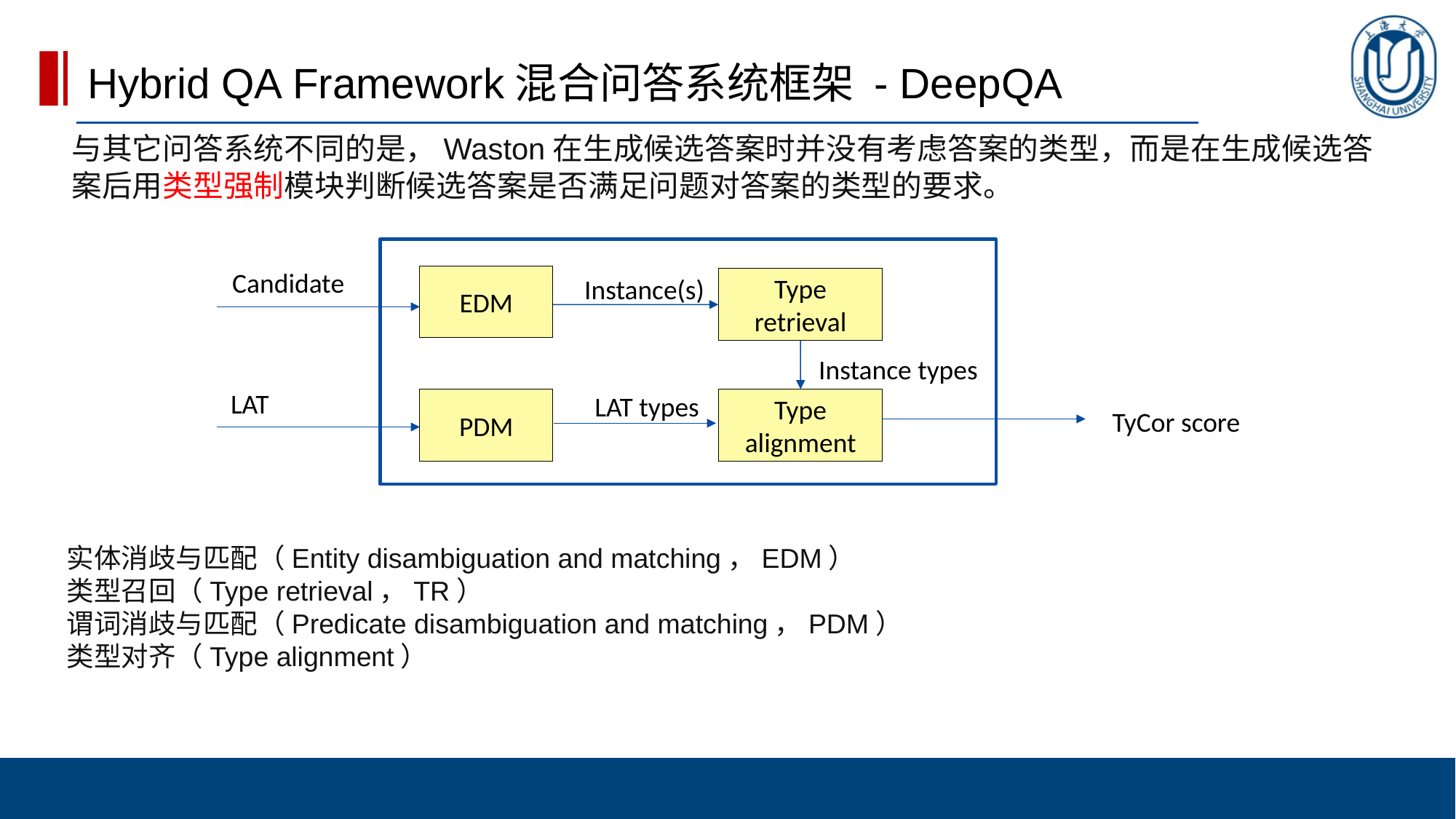

Hybrid QA Framework混合问答系统框架 - DeepQA
与其它问答系统不同的是，Waston在生成候选答案时并没有考虑答案的类型，而是在生成候选答案后用类型强制模块判断候选答案是否满足问题对答案的类型的要求。

Candidate
EDM
Instance(s)
Type retrieval
Instance types
LAT
LAT types
Type alignment
PDM
TyCor score
实体消歧与匹配（Entity disambiguation and matching，EDM）
类型召回（Type retrieval，TR）
谓词消歧与匹配（Predicate disambiguation and matching，PDM）
类型对齐（Type alignment）